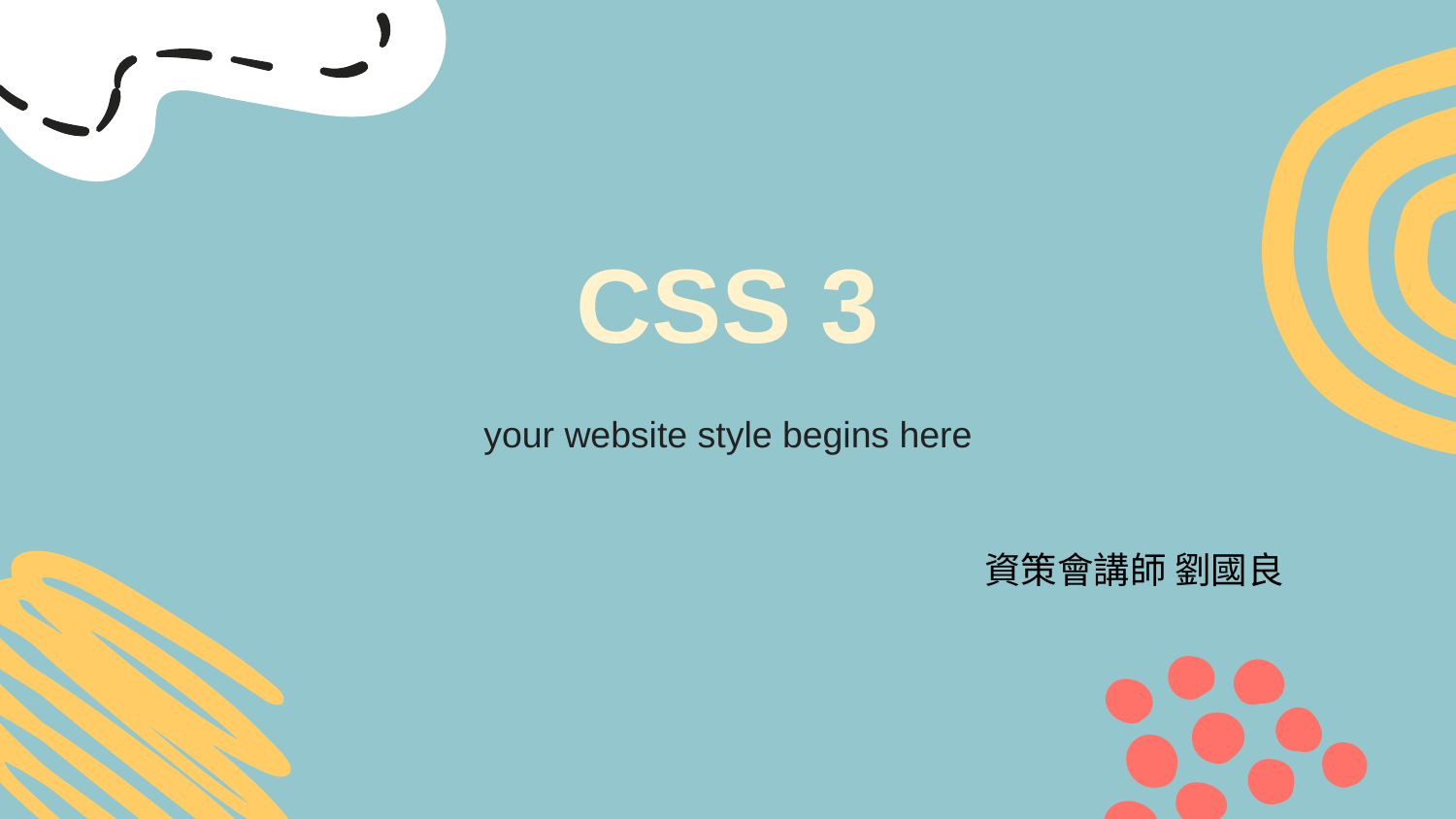

# CSS 3
your website style begins here
資策會講師 劉國良